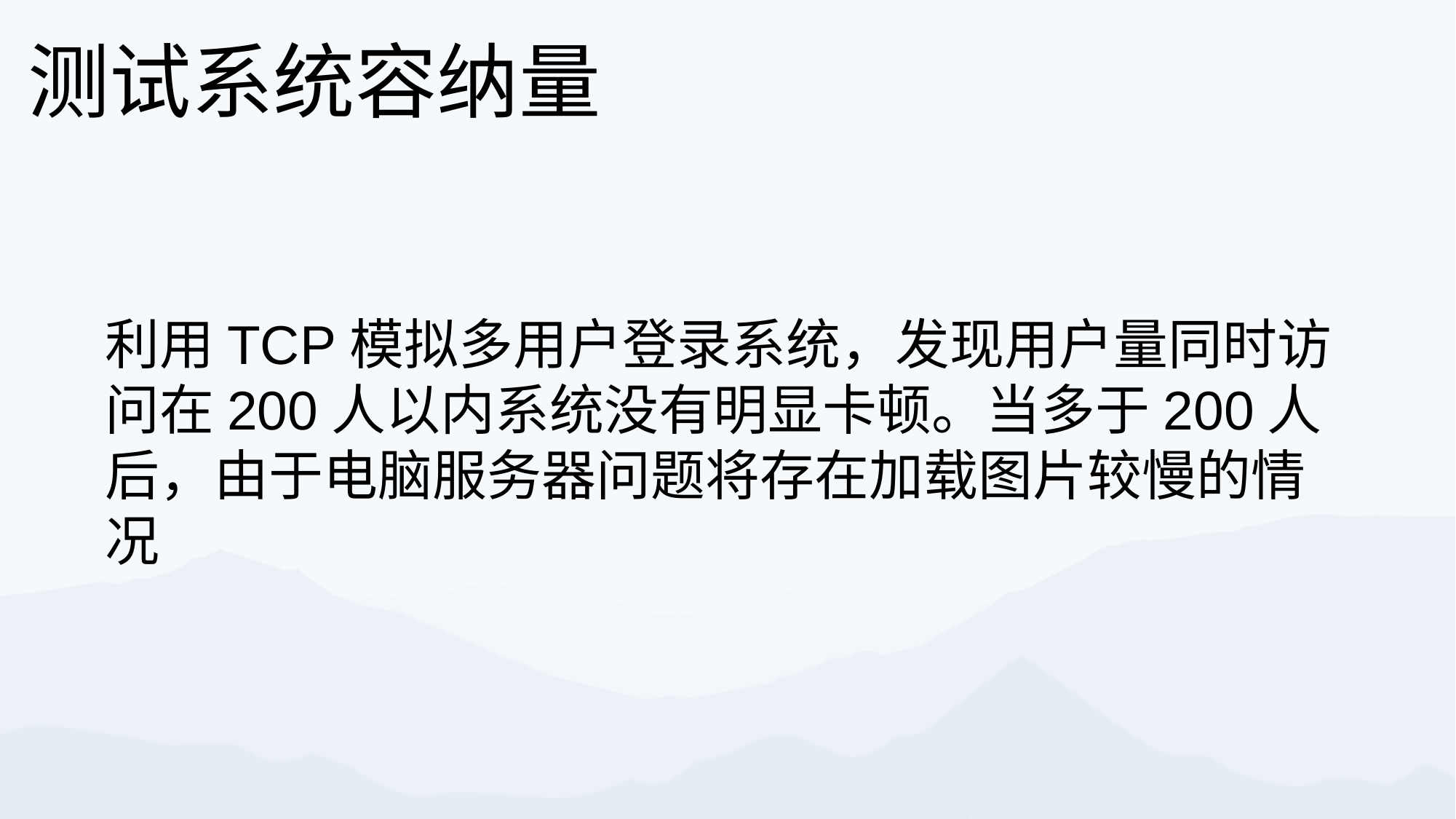

测试系统容纳量
利用TCP模拟多用户登录系统，发现用户量同时访问在200人以内系统没有明显卡顿。当多于200人后，由于电脑服务器问题将存在加载图片较慢的情况